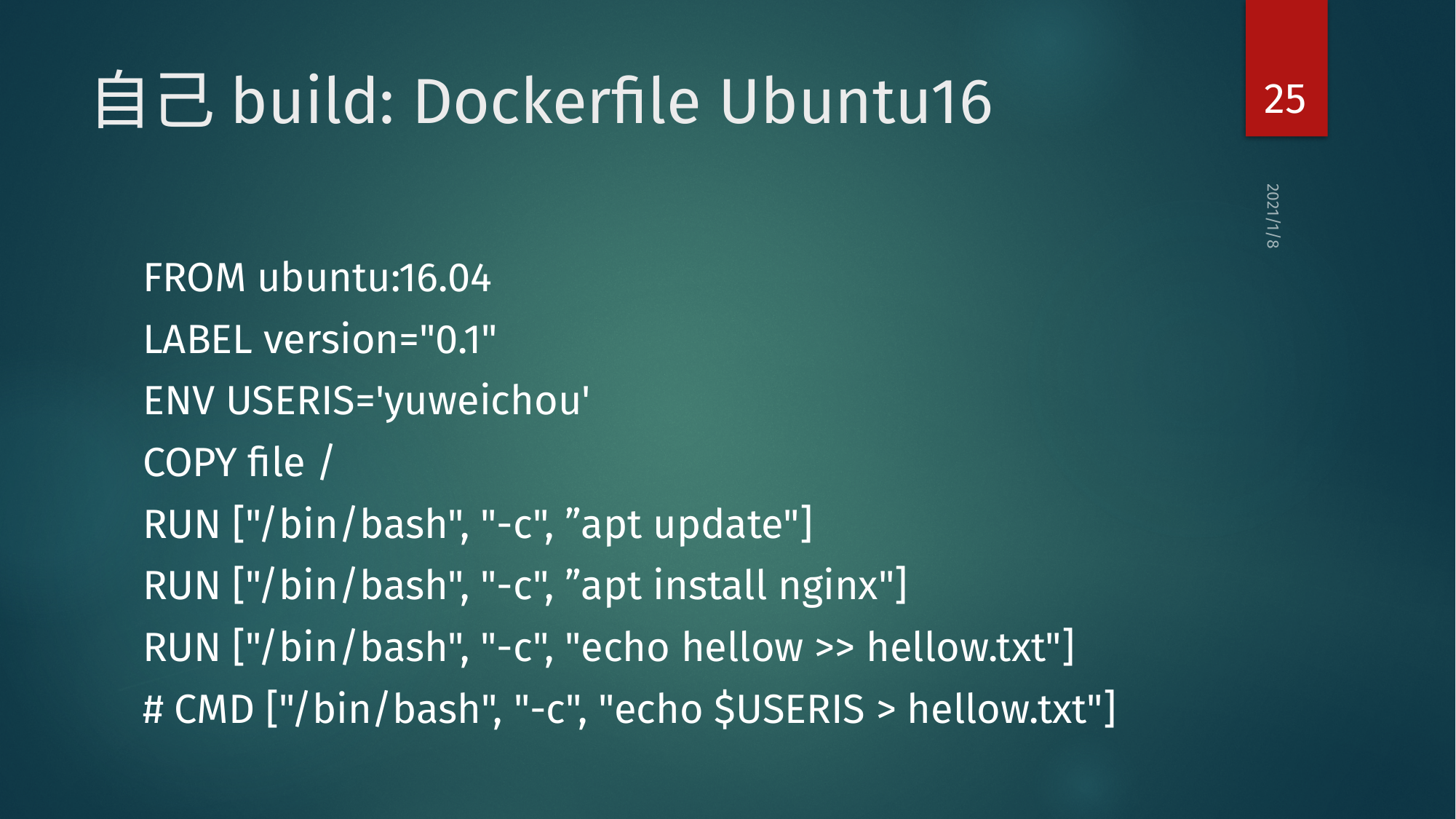

25
# 自己build: Dockerfile Ubuntu16
2021/1/8
FROM ubuntu:16.04
LABEL version="0.1"
ENV USERIS='yuweichou'
COPY file /
RUN ["/bin/bash", "-c", ”apt update"]
RUN ["/bin/bash", "-c", ”apt install nginx"]
RUN ["/bin/bash", "-c", "echo hellow >> hellow.txt"]
# CMD ["/bin/bash", "-c", "echo $USERIS > hellow.txt"]